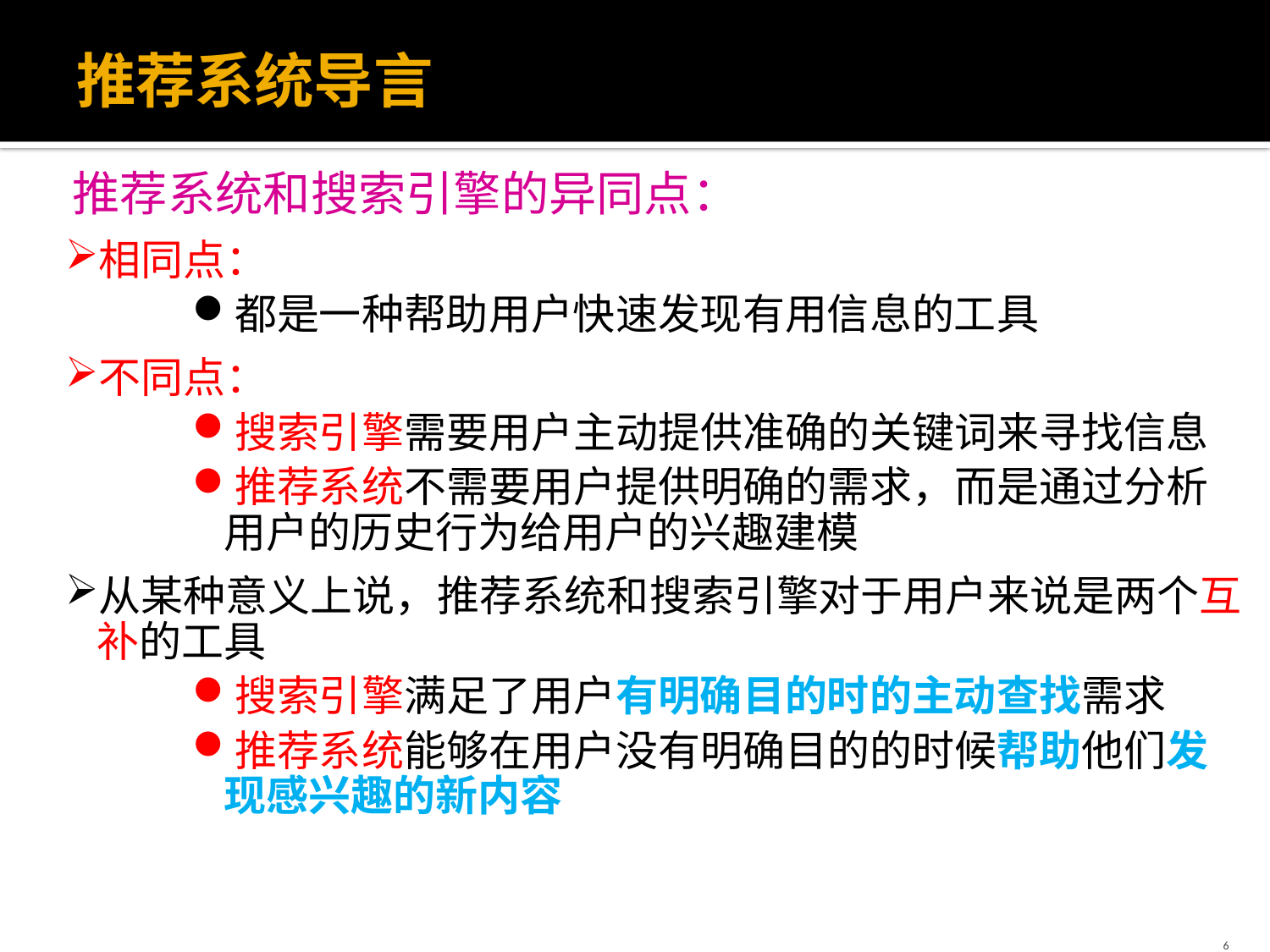

# 推荐系统导言
       推荐系统和搜索引擎的异同点：

相同点：
都是一种帮助用户快速发现有用信息的工具
不同点：
搜索引擎需要用户主动提供准确的关键词来寻找信息
推荐系统不需要用户提供明确的需求，而是通过分析用户的历史行为给用户的兴趣建模
从某种意义上说，推荐系统和搜索引擎对于用户来说是两个互补的工具
搜索引擎满足了用户有明确目的时的主动查找需求
推荐系统能够在用户没有明确目的的时候帮助他们发现感兴趣的新内容
6